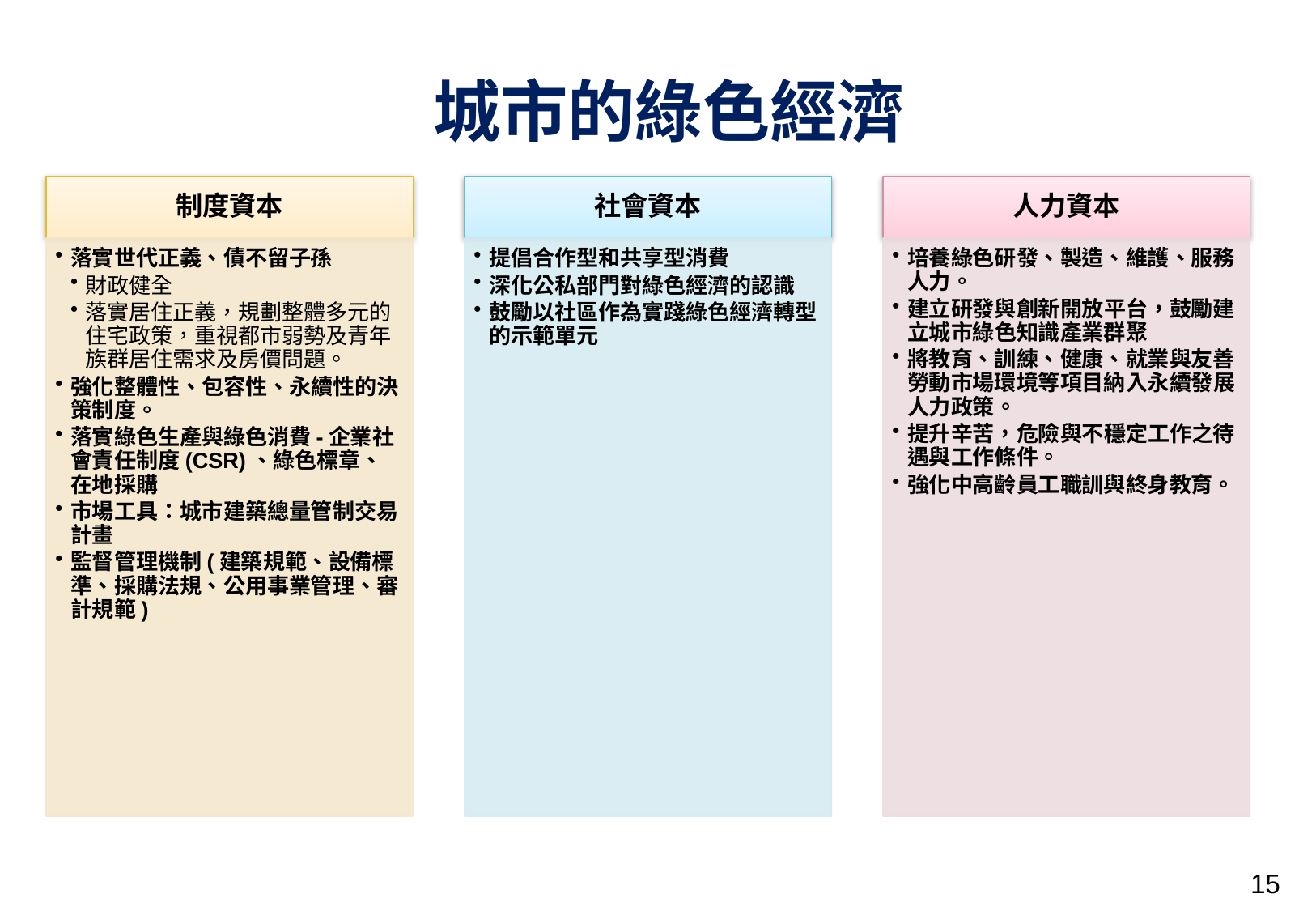

城市的綠色經濟
制度資本
落實世代正義、債不留子孫
財政健全
落實居住正義，規劃整體多元的住宅政策，重視都市弱勢及青年族群居住需求及房價問題。
強化整體性、包容性、永續性的決策制度。
落實綠色生產與綠色消費-企業社會責任制度(CSR)、綠色標章、在地採購
市場工具：城市建築總量管制交易計畫
監督管理機制(建築規範、設備標準、採購法規、公用事業管理、審計規範)
社會資本
提倡合作型和共享型消費
深化公私部門對綠色經濟的認識
鼓勵以社區作為實踐綠色經濟轉型的示範單元
人力資本
培養綠色研發、製造、維護、服務人力。
建立研發與創新開放平台，鼓勵建立城市綠色知識產業群聚
將教育、訓練、健康、就業與友善勞動市場環境等項目納入永續發展人力政策。
提升辛苦，危險與不穩定工作之待遇與工作條件。
強化中高齡員工職訓與終身教育。